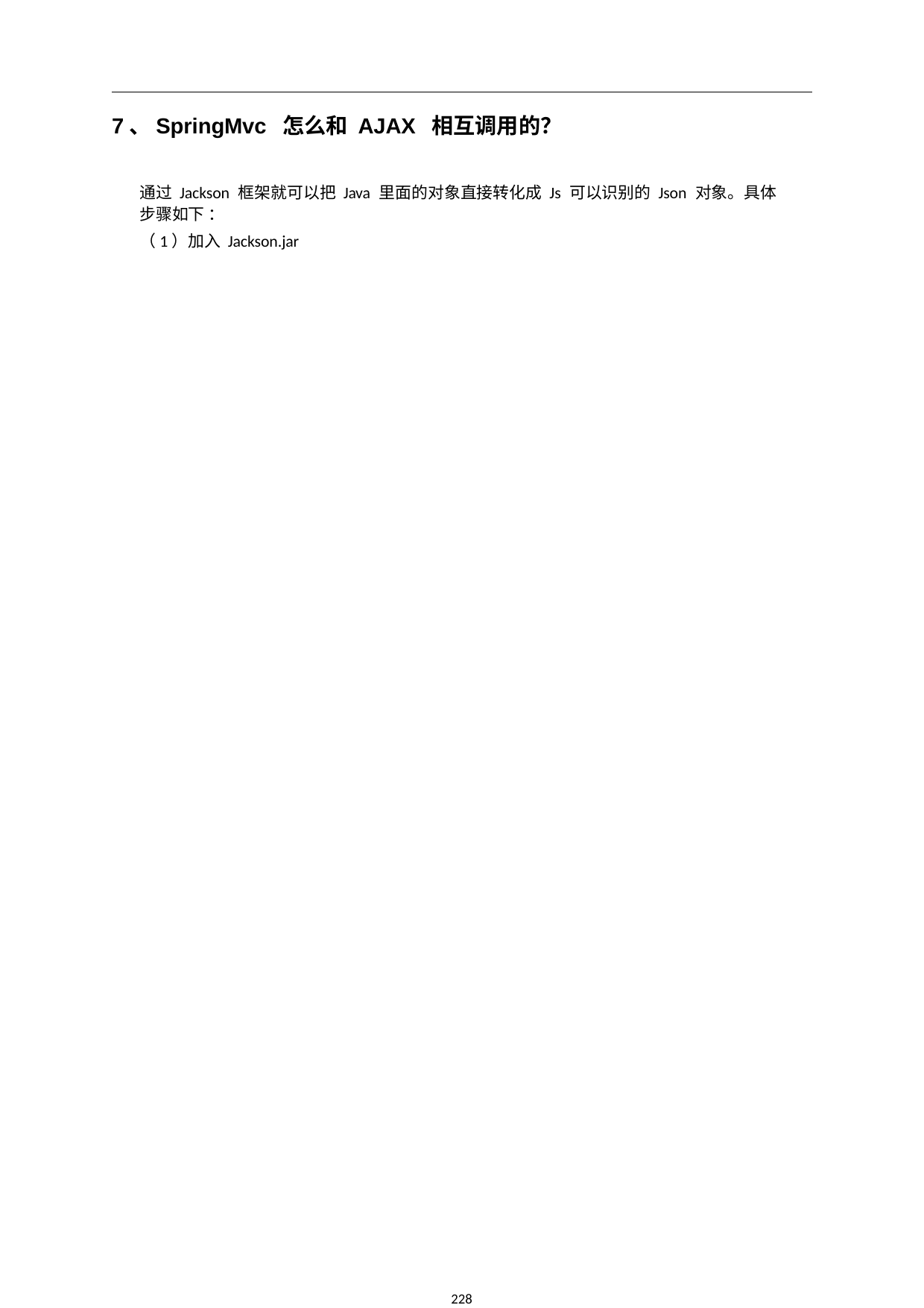

7、SpringMvc 怎么和 AJAX 相互调用的？

通过 Jackson 框架就可以把 Java 里面的对象直接转化成 Js 可以识别的 Json 对象。具体 步骤如下 ：
（1）加入 Jackson.jar
228